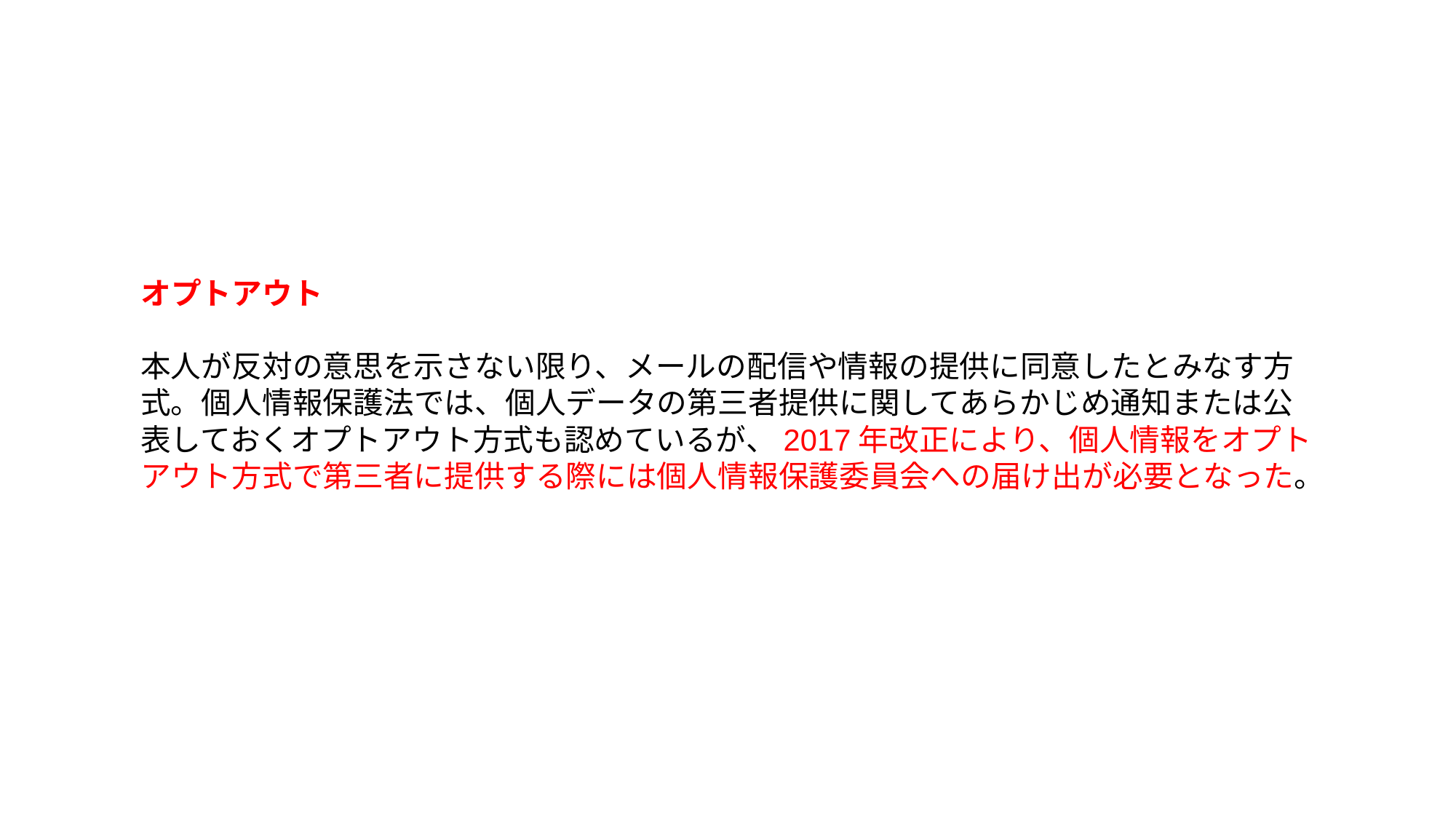

オプトアウト

本人が反対の意思を示さない限り、メールの配信や情報の提供に同意したとみなす方式。個人情報保護法では、個人データの第三者提供に関してあらかじめ通知または公表しておくオプトアウト方式も認めているが、2017年改正により、個人情報をオプトアウト方式で第三者に提供する際には個人情報保護委員会への届け出が必要となった。